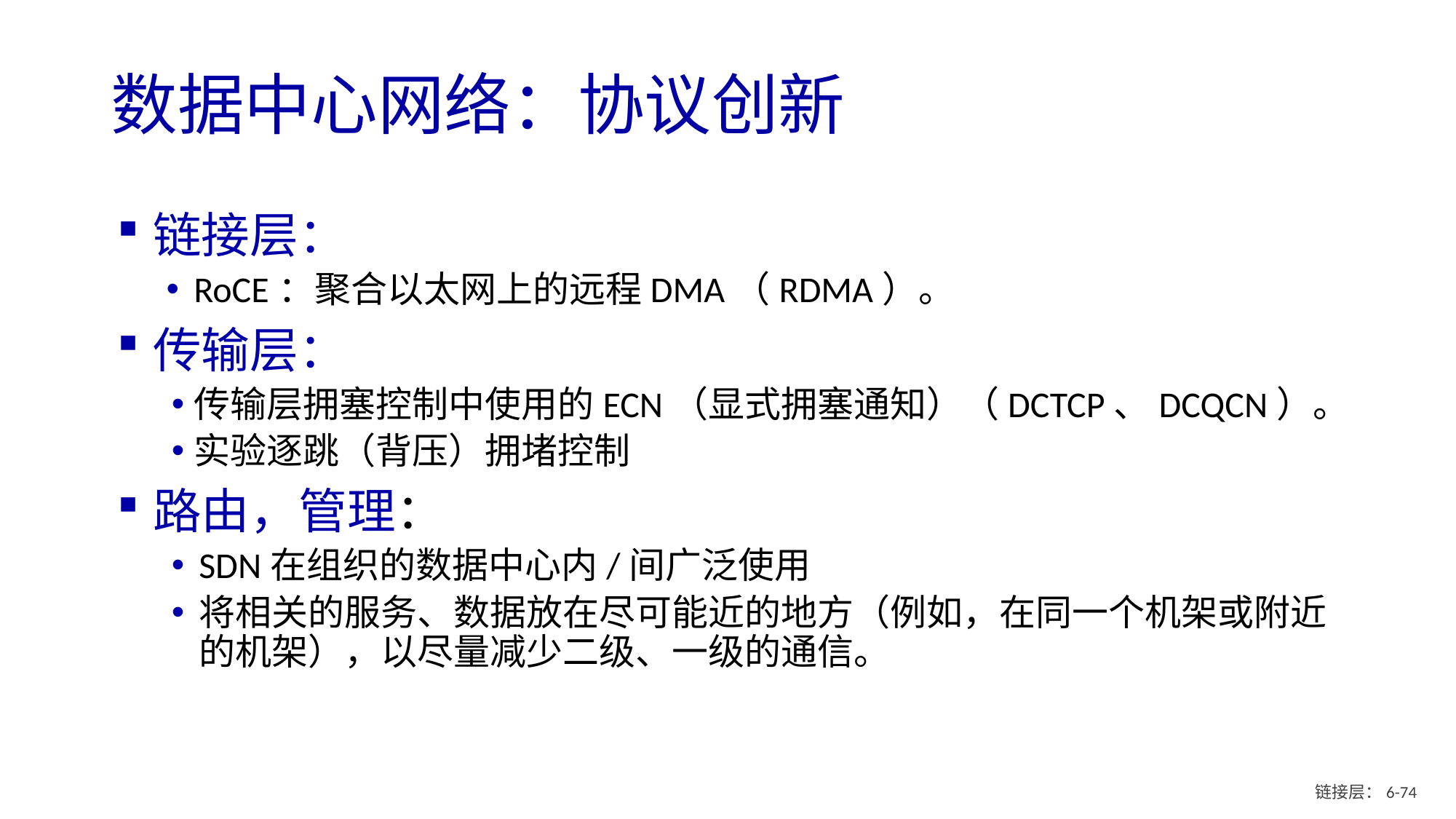

# 数据中心网络：协议创新
链接层：
RoCE：聚合以太网上的远程DMA（RDMA）。
传输层：
传输层拥塞控制中使用的ECN（显式拥塞通知）（DCTCP、DCQCN）。
实验逐跳（背压）拥堵控制
路由，管理：
SDN在组织的数据中心内/间广泛使用
将相关的服务、数据放在尽可能近的地方（例如，在同一个机架或附近的机架），以尽量减少二级、一级的通信。

链接层：6-74